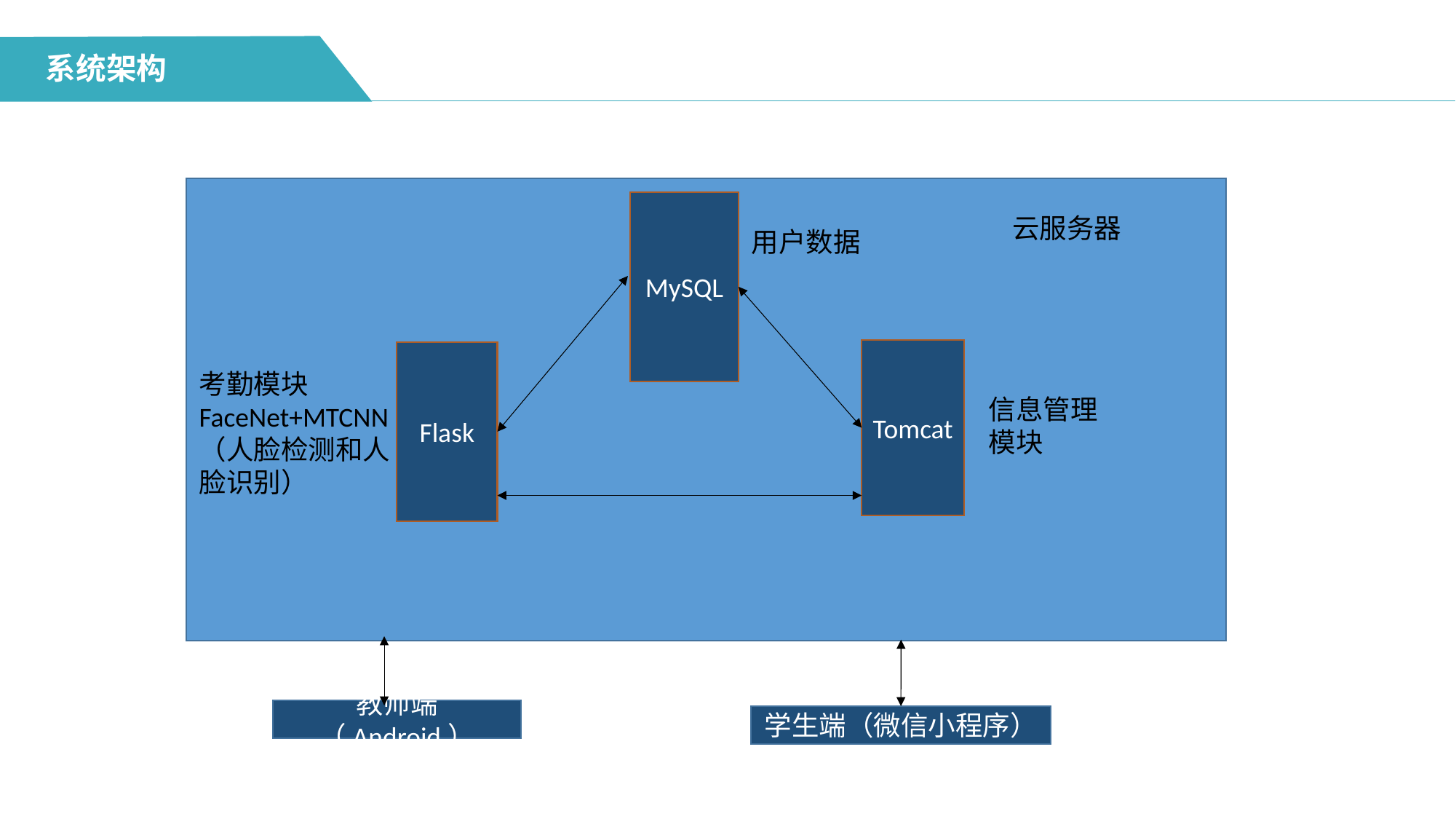

系统架构

MySQL
云服务器
用户数据
Tomcat
Flask
考勤模块
FaceNet+MTCNN（人脸检测和人脸识别）
信息管理模块
教师端（Android）
学生端（微信小程序）